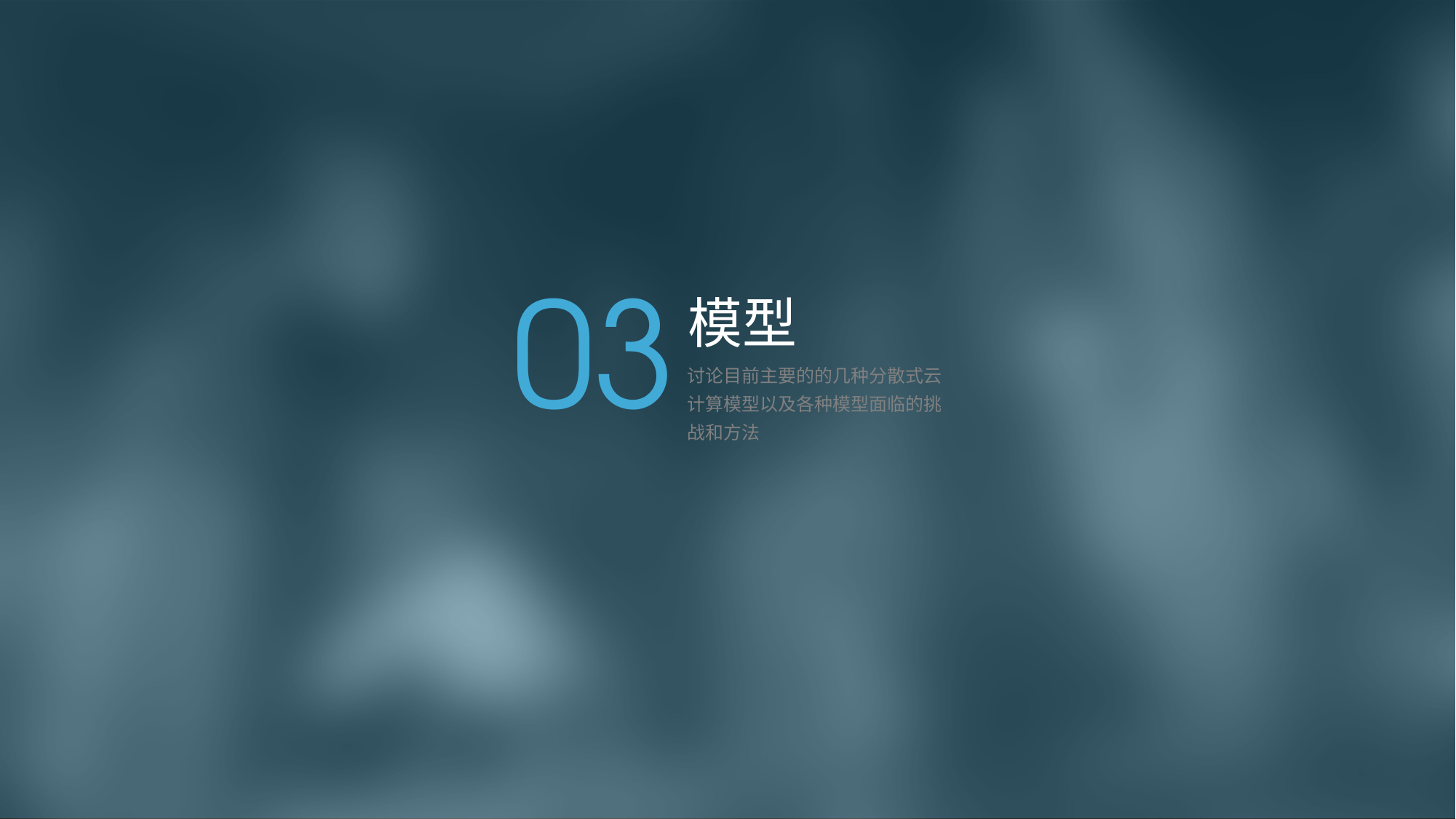

03
模型
讨论目前主要的的几种分散式云计算模型以及各种模型面临的挑战和方法